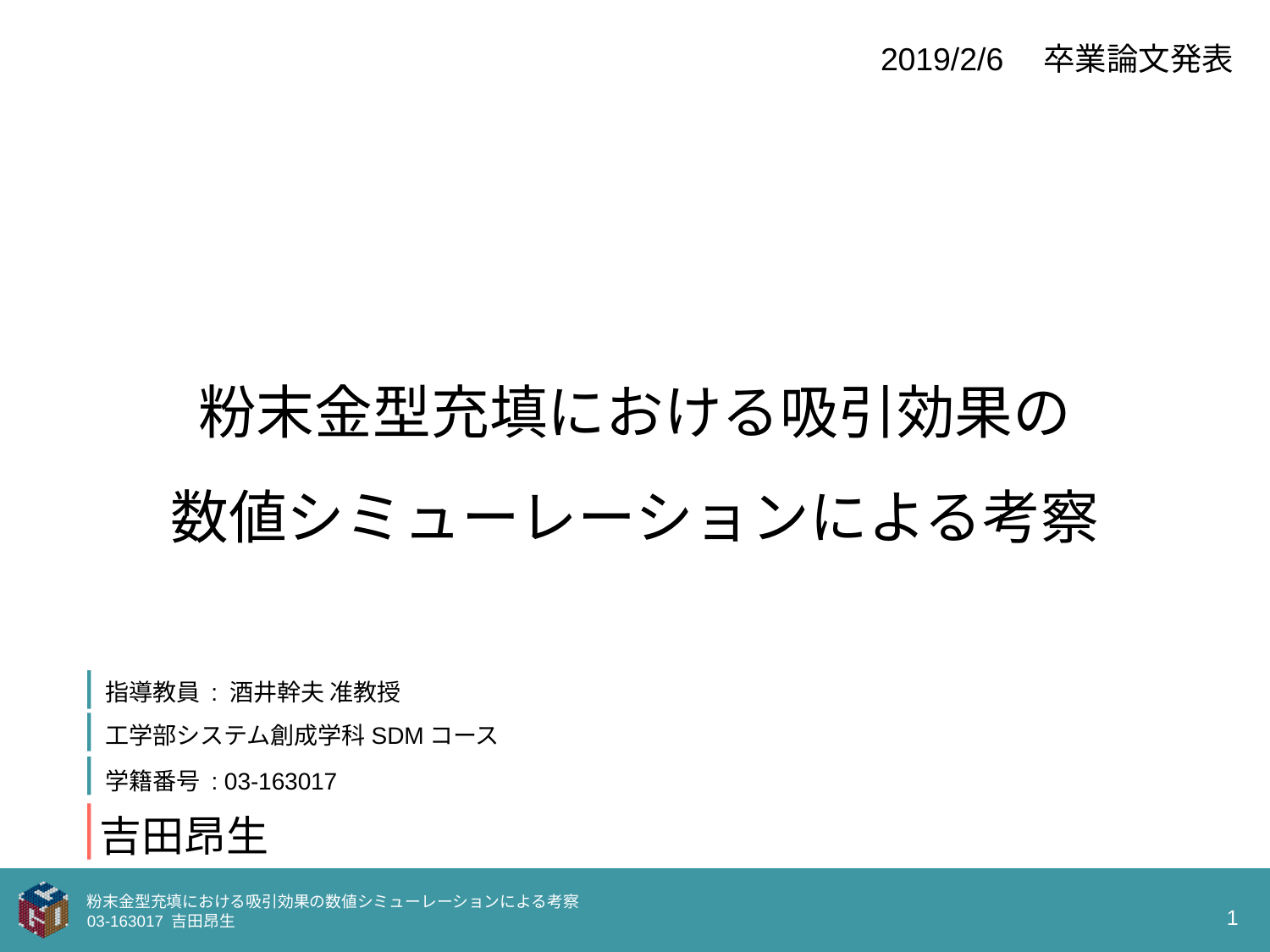

2019/2/6　卒業論文発表
粉末金型充填における吸引効果の
数値シミューレーションによる考察

指導教員 : 酒井幹夫 准教授

工学部システム創成学科SDMコース

学籍番号 : 03-163017
吉田昂生

1